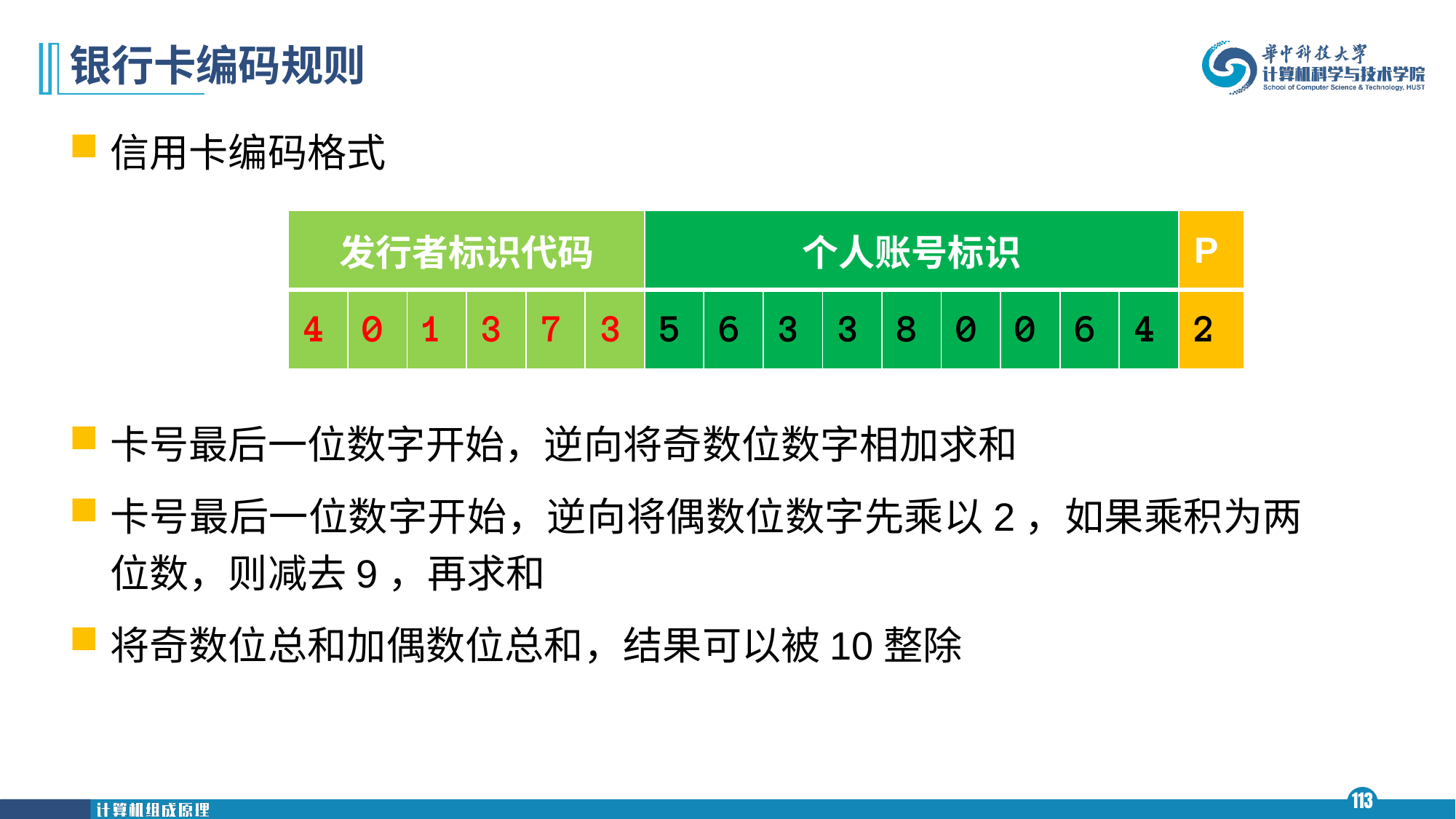

# 银行卡编码规则
信用卡编码格式

卡号最后一位数字开始，逆向将奇数位数字相加求和
卡号最后一位数字开始，逆向将偶数位数字先乘以2，如果乘积为两位数，则减去9，再求和
将奇数位总和加偶数位总和，结果可以被10整除

| 发行者标识代码 |  |  |  |  |  | 个人账号标识 |  |  |  |  |  |  |  |  | P |
| --- | --- | --- | --- | --- | --- | --- | --- | --- | --- | --- | --- | --- | --- | --- | --- |
| 4 | 0 | 1 | 3 | 7 | 3 | 5 | 6 | 3 | 3 | 8 | 0 | 0 | 6 | 4 | 2 |